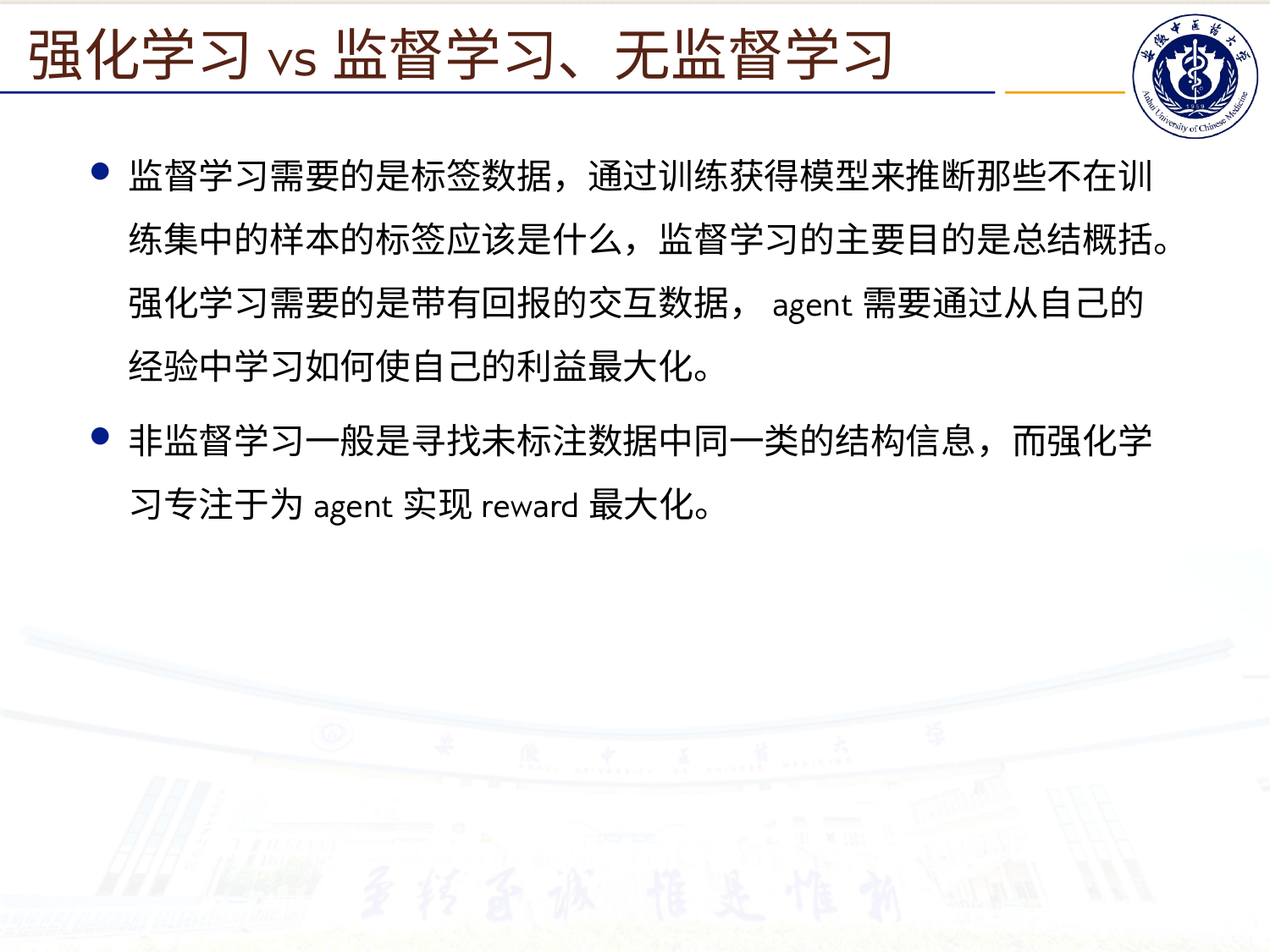

强化学习vs监督学习、无监督学习
监督学习需要的是标签数据，通过训练获得模型来推断那些不在训练集中的样本的标签应该是什么，监督学习的主要目的是总结概括。强化学习需要的是带有回报的交互数据，agent需要通过从自己的经验中学习如何使自己的利益最大化。
非监督学习一般是寻找未标注数据中同一类的结构信息，而强化学习专注于为agent实现reward最大化。